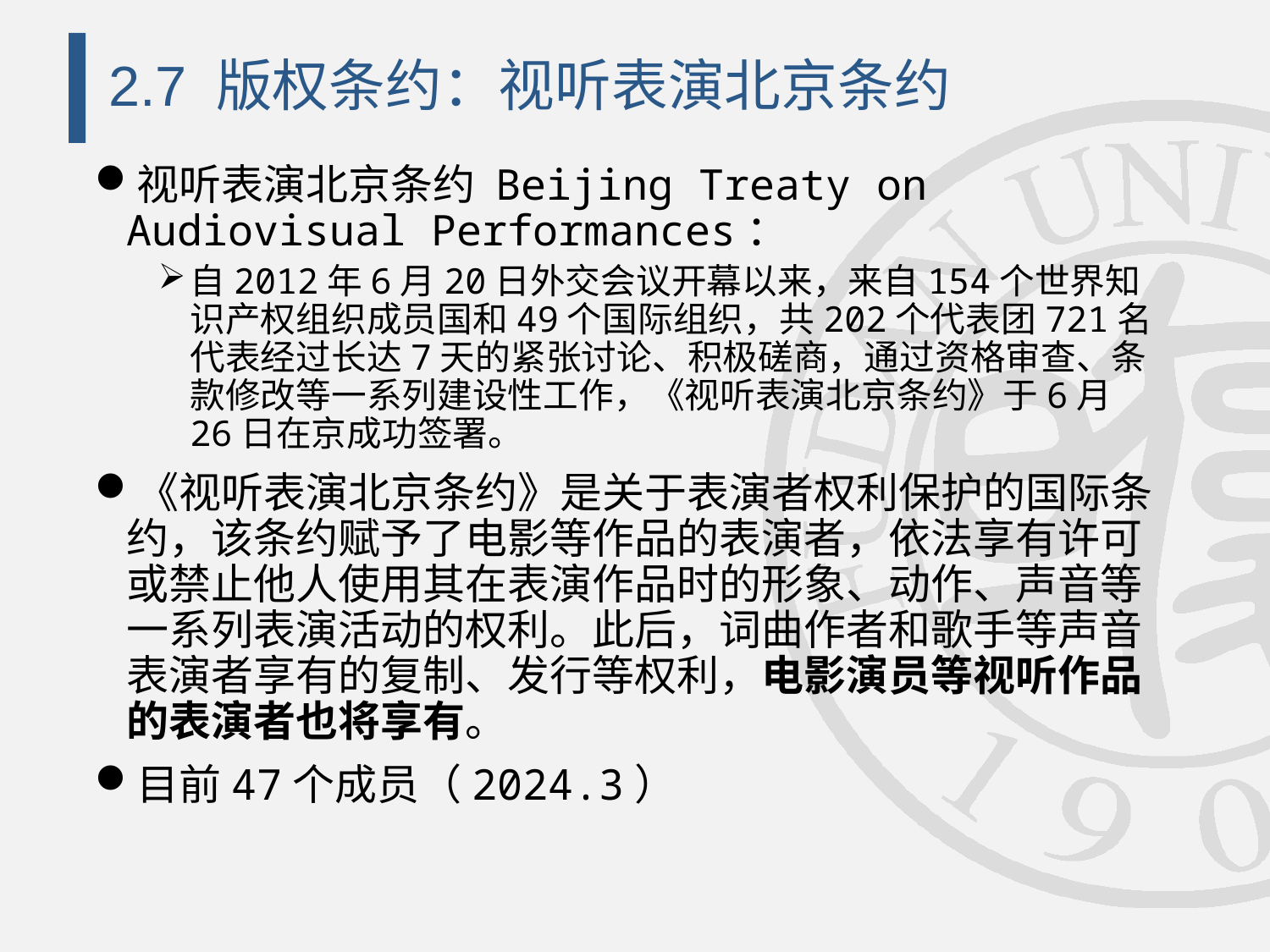

# 2.7 版权条约：视听表演北京条约
视听表演北京条约 Beijing Treaty on Audiovisual Performances：
自2012年6月20日外交会议开幕以来，来自154个世界知识产权组织成员国和49个国际组织，共202个代表团721名代表经过长达7天的紧张讨论、积极磋商，通过资格审查、条款修改等一系列建设性工作，《视听表演北京条约》于6月26日在京成功签署。
《视听表演北京条约》是关于表演者权利保护的国际条约，该条约赋予了电影等作品的表演者，依法享有许可或禁止他人使用其在表演作品时的形象、动作、声音等 一系列表演活动的权利。此后，词曲作者和歌手等声音表演者享有的复制、发行等权利，电影演员等视听作品的表演者也将享有。
目前47个成员（2024.3）